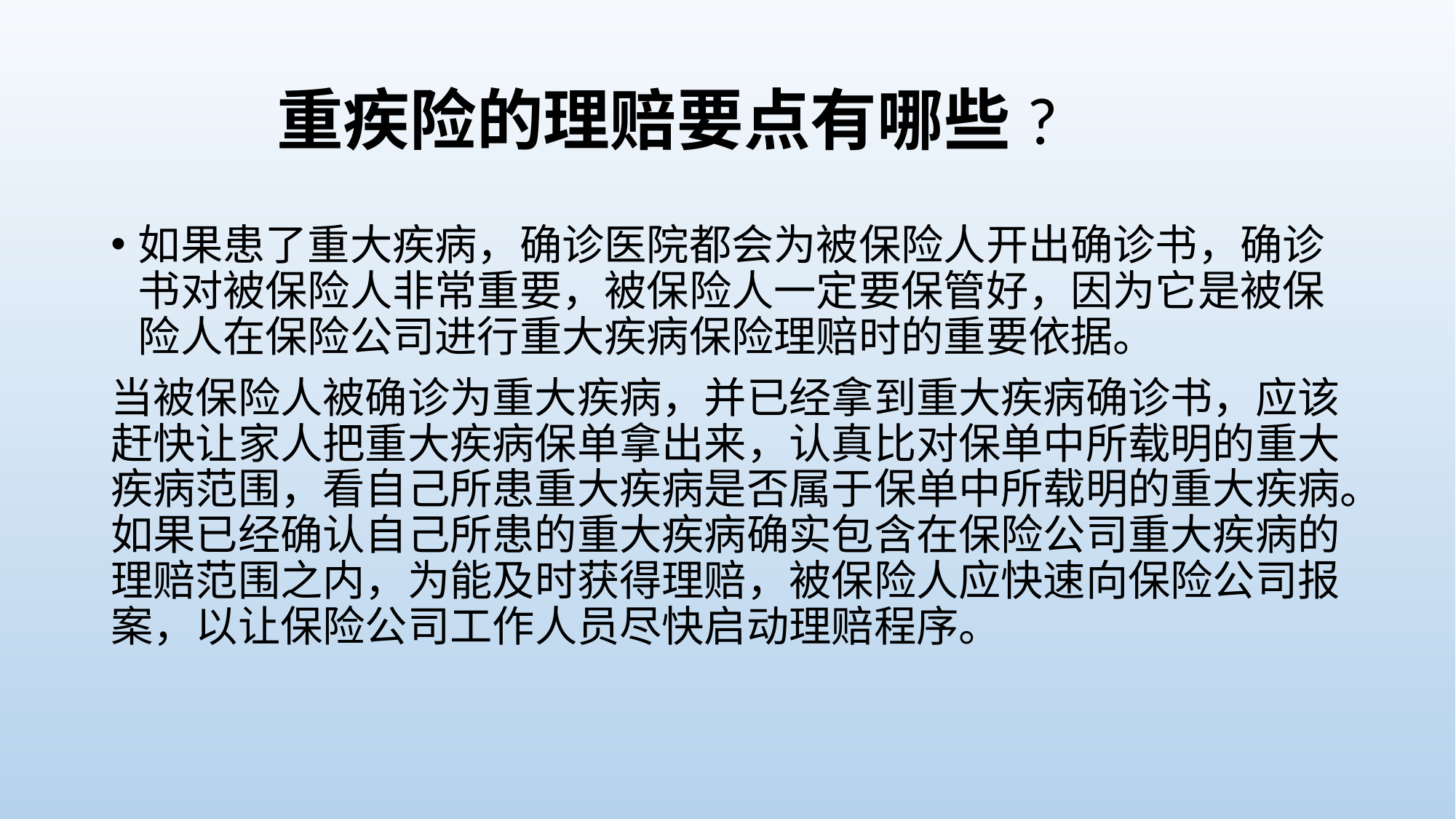

# 重疾险的理赔要点有哪些?
如果患了重大疾病，确诊医院都会为被保险人开出确诊书，确诊书对被保险人非常重要，被保险人一定要保管好，因为它是被保险人在保险公司进行重大疾病保险理赔时的重要依据。
当被保险人被确诊为重大疾病，并已经拿到重大疾病确诊书，应该赶快让家人把重大疾病保单拿出来，认真比对保单中所载明的重大疾病范围，看自己所患重大疾病是否属于保单中所载明的重大疾病。如果已经确认自己所患的重大疾病确实包含在保险公司重大疾病的理赔范围之内，为能及时获得理赔，被保险人应快速向保险公司报案，以让保险公司工作人员尽快启动理赔程序。